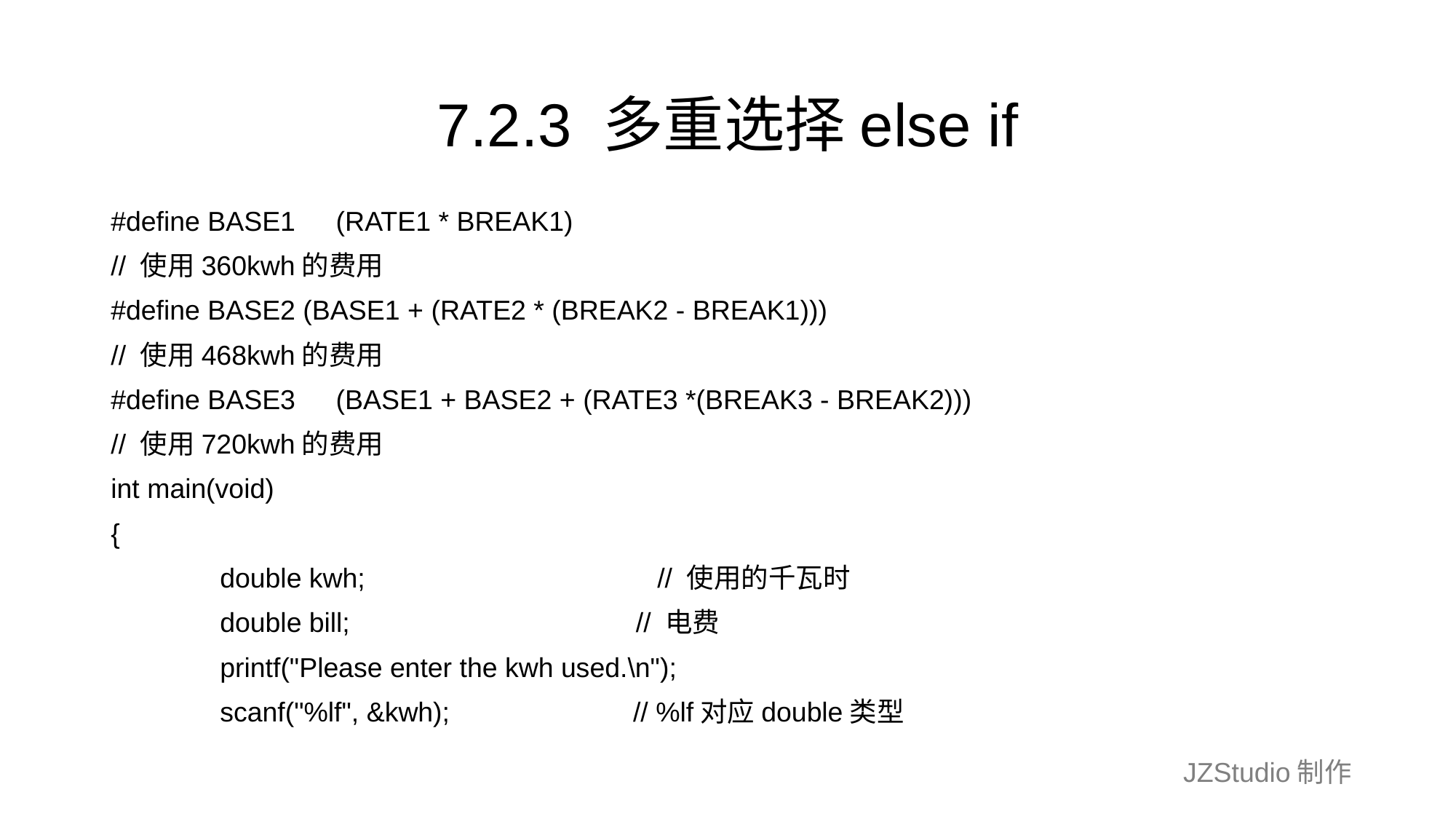

# 7.2.3 多重选择else if
#define BASE1　(RATE1 * BREAK1)
// 使用360kwh的费用
#define BASE2 (BASE1 + (RATE2 * (BREAK2 - BREAK1)))
// 使用468kwh的费用
#define BASE3　(BASE1 + BASE2 + (RATE3 *(BREAK3 - BREAK2)))
// 使用720kwh的费用
int main(void)
{
	double kwh;　　　　　　　　　　 // 使用的千瓦时
	double bill;　　　　　　　　　　// 电费
	printf("Please enter the kwh used.\n");
	scanf("%lf", &kwh);　　　　　　 // %lf对应double类型